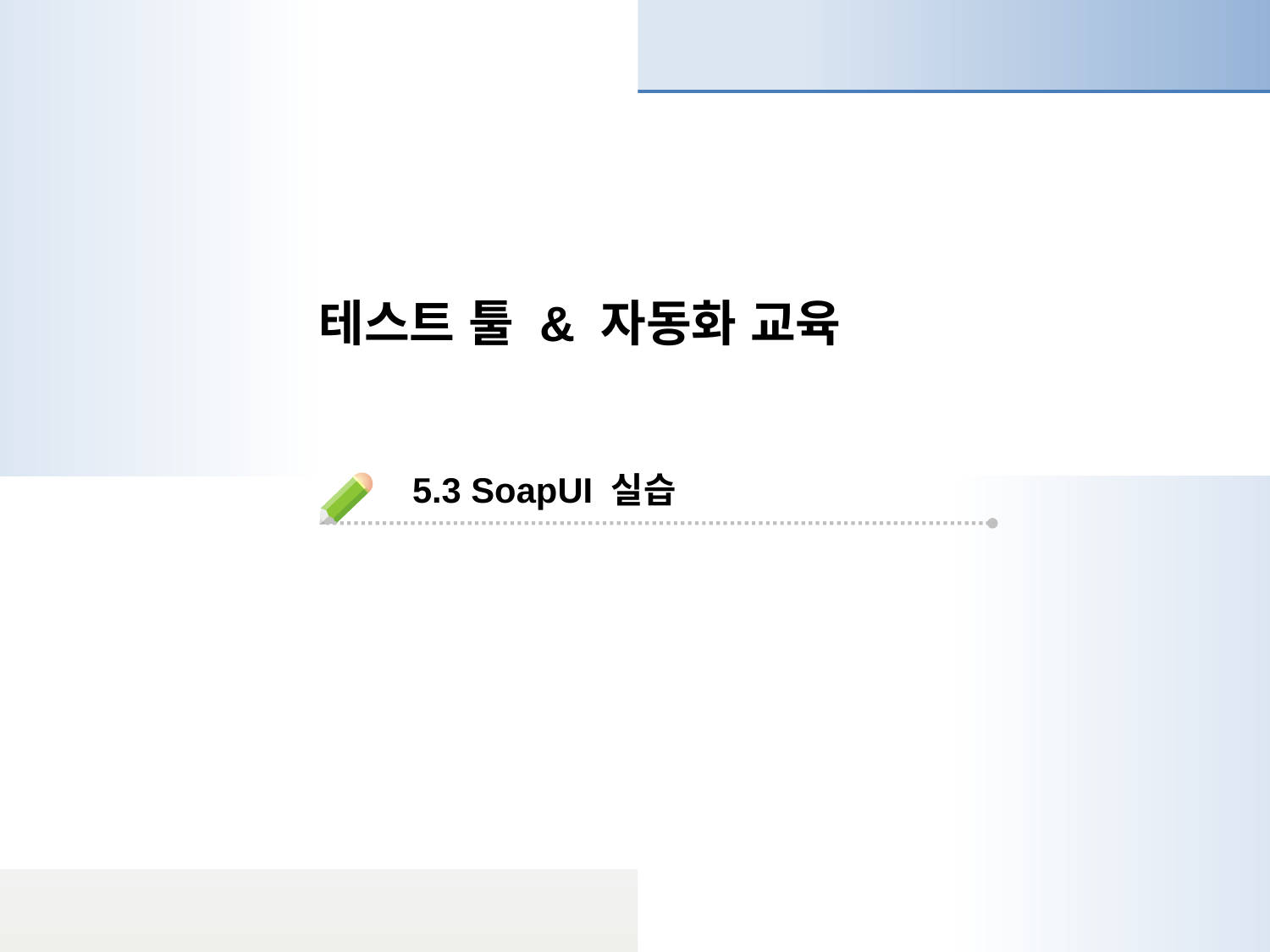

테스트 툴 & 자동화 교육
5.3 SoapUI 실습